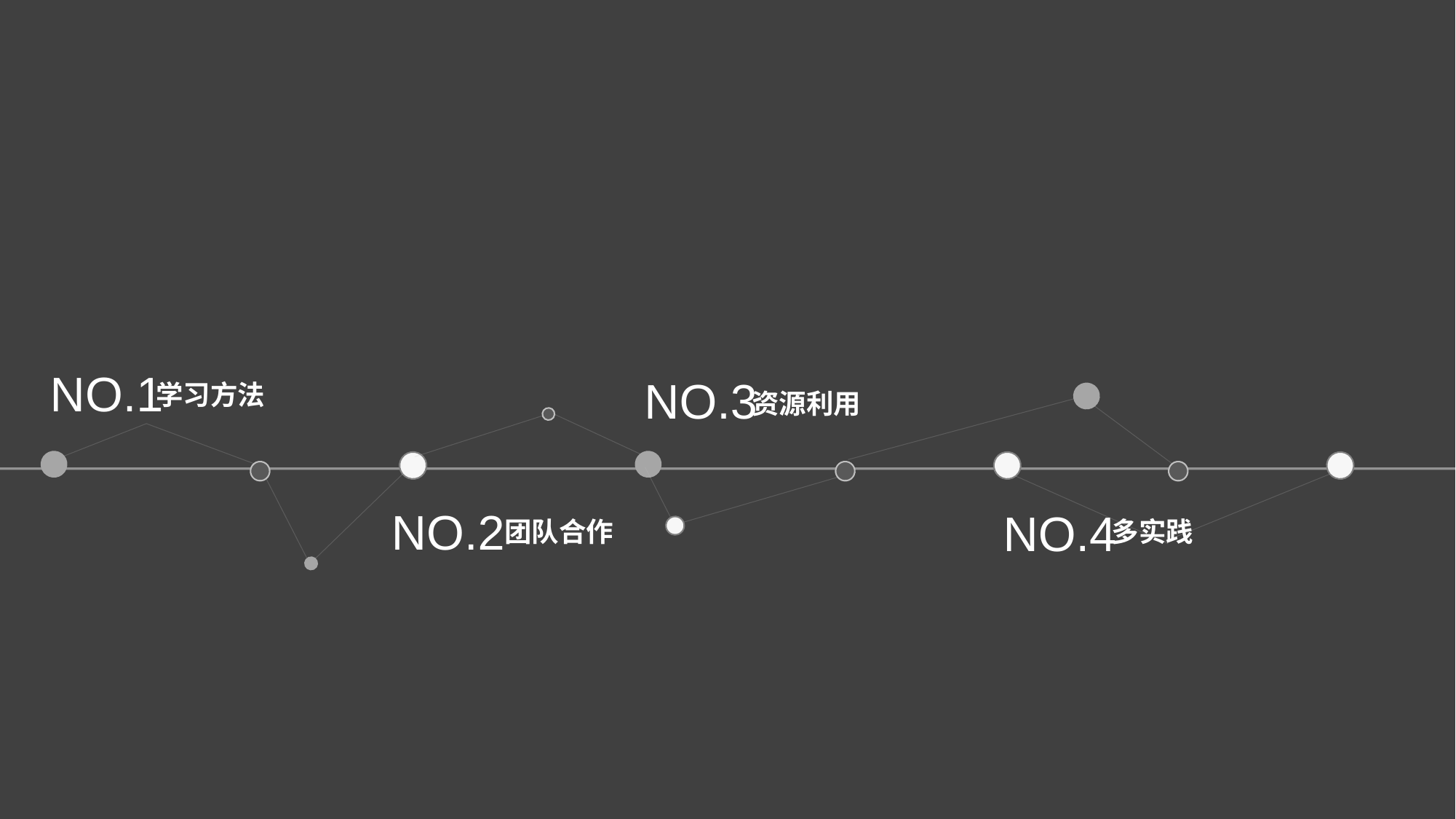

NO.1
NO.3
学习方法
资源利用

NO.2
NO.4
团队合作
多实践